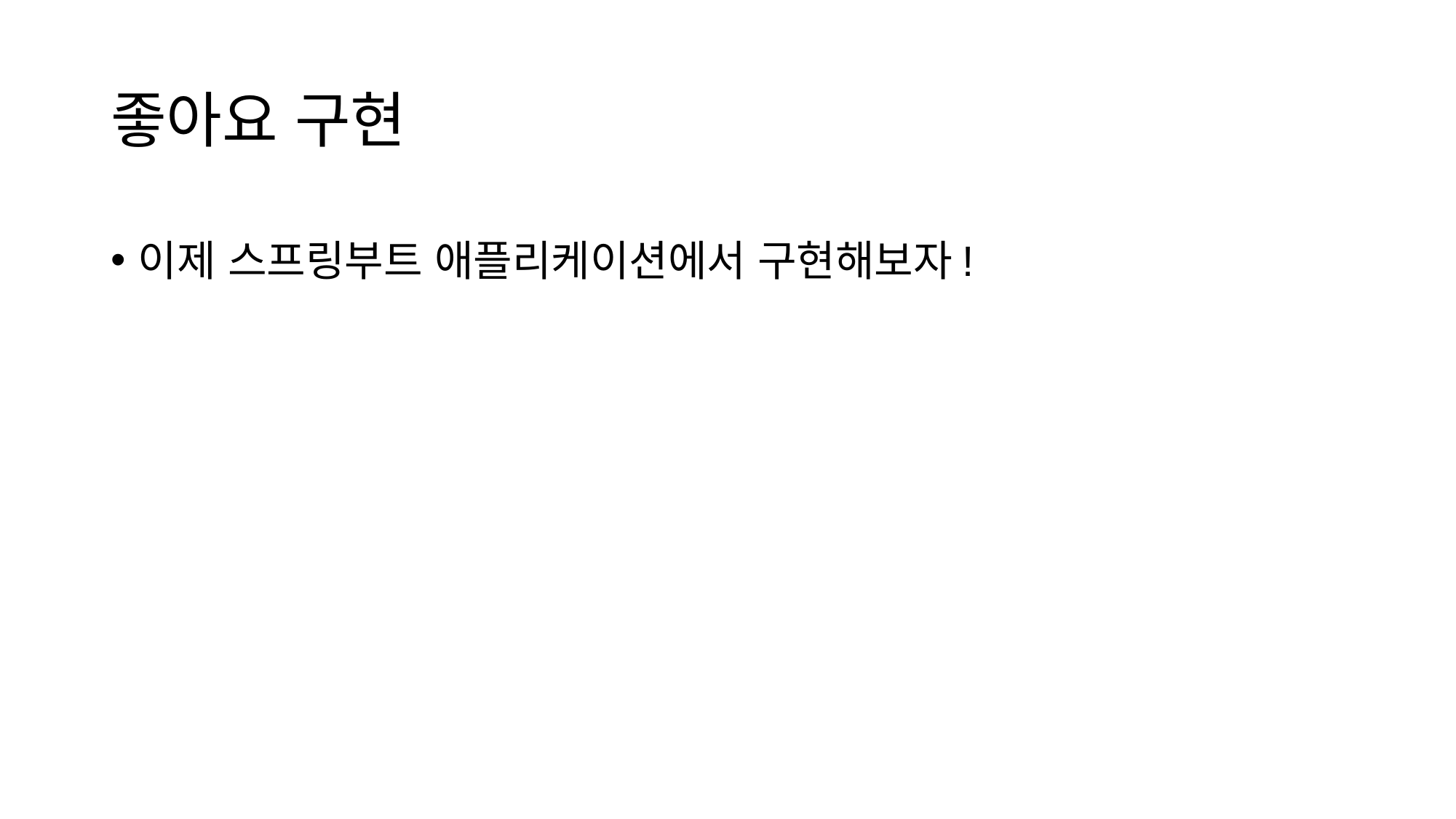

# 좋아요 구현
이제 스프링부트 애플리케이션에서 구현해보자!